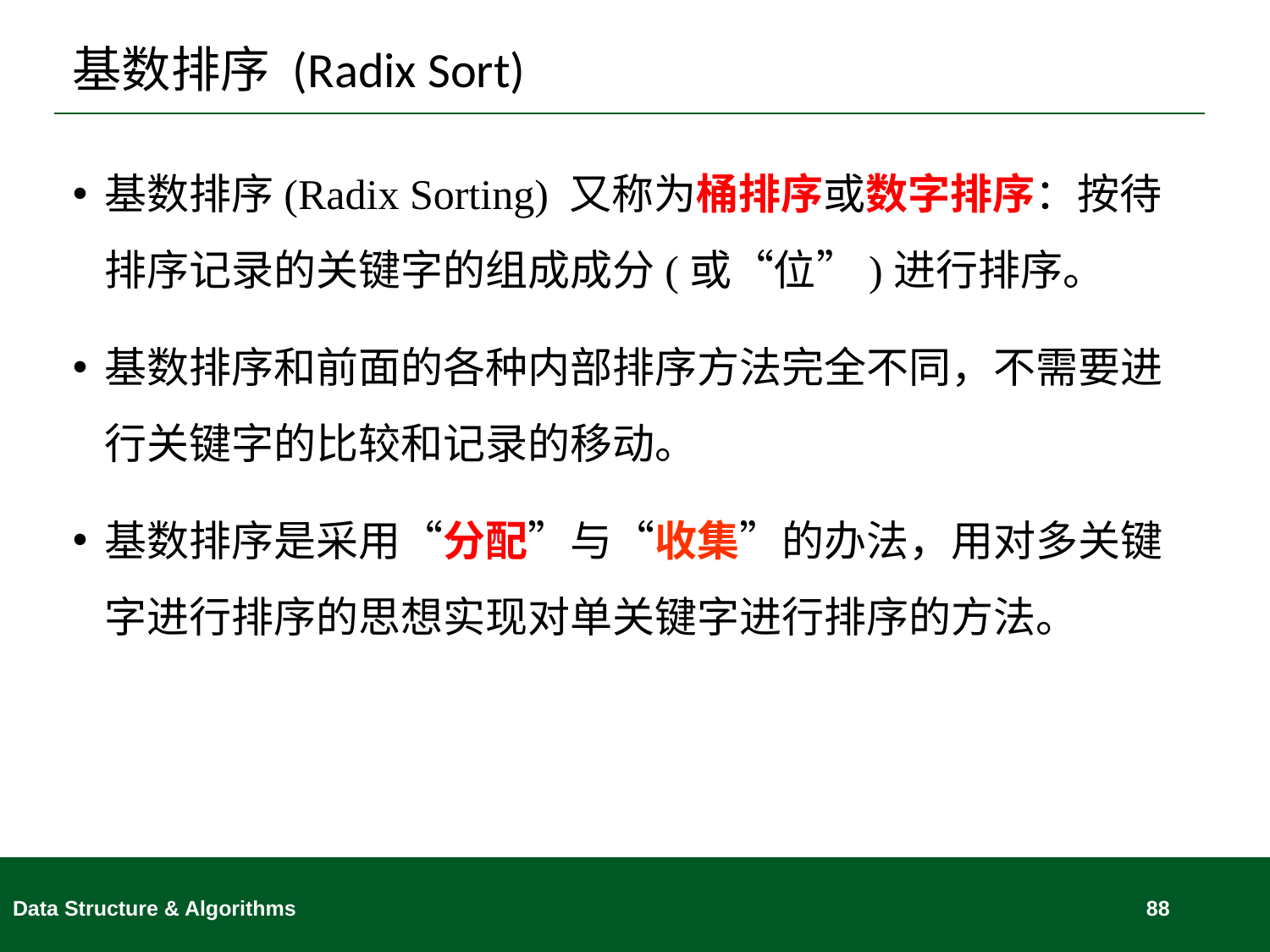

# 基数排序 (Radix Sort)
基数排序(Radix Sorting) 又称为桶排序或数字排序：按待排序记录的关键字的组成成分(或“位”)进行排序。
基数排序和前面的各种内部排序方法完全不同，不需要进行关键字的比较和记录的移动。
基数排序是采用“分配”与“收集”的办法，用对多关键字进行排序的思想实现对单关键字进行排序的方法。

Data Structure & Algorithms
88